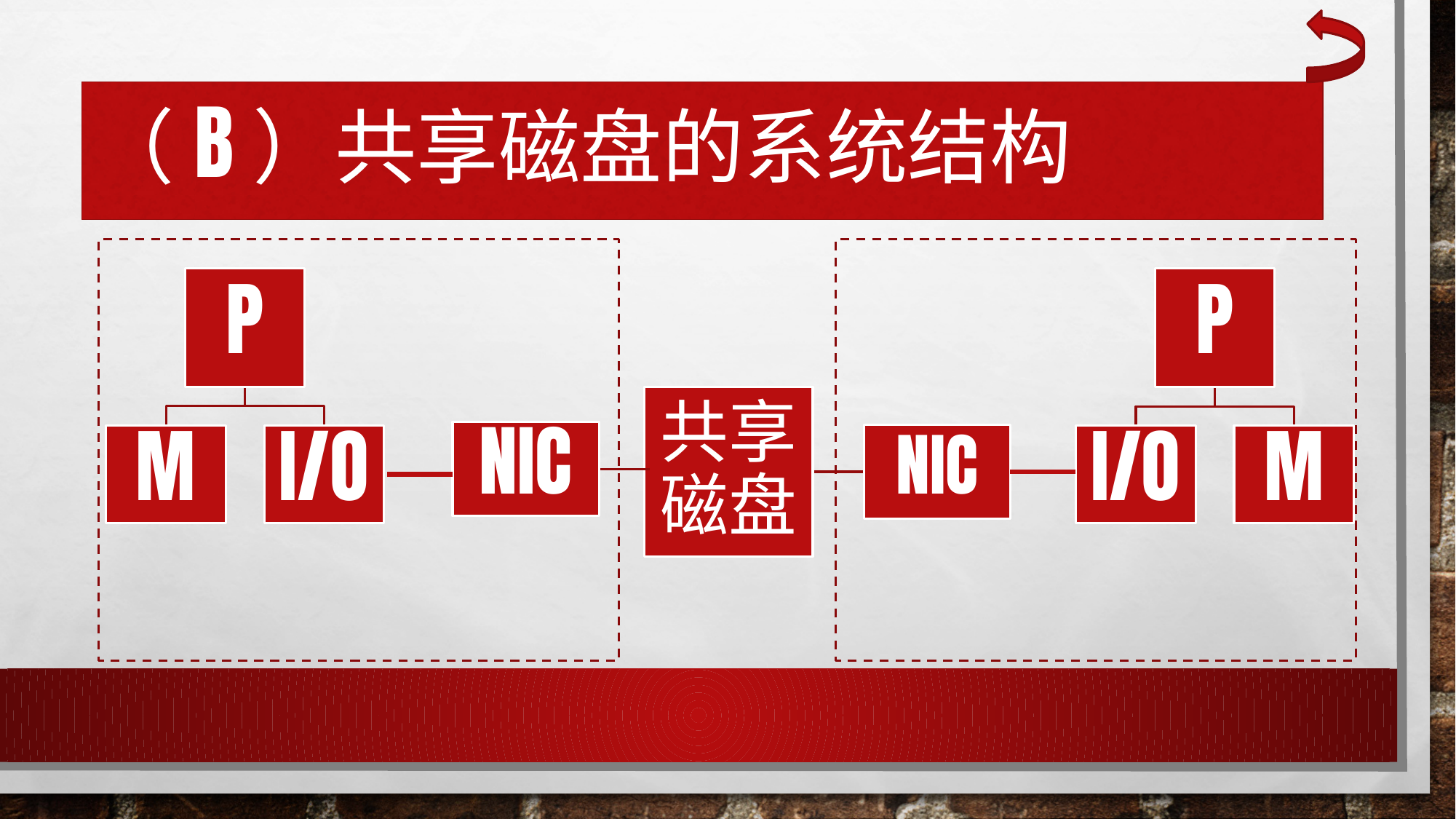

# （B）共享磁盘的系统结构

P

I/O
M
P
I/O
M
共享磁盘
NIC
NIC